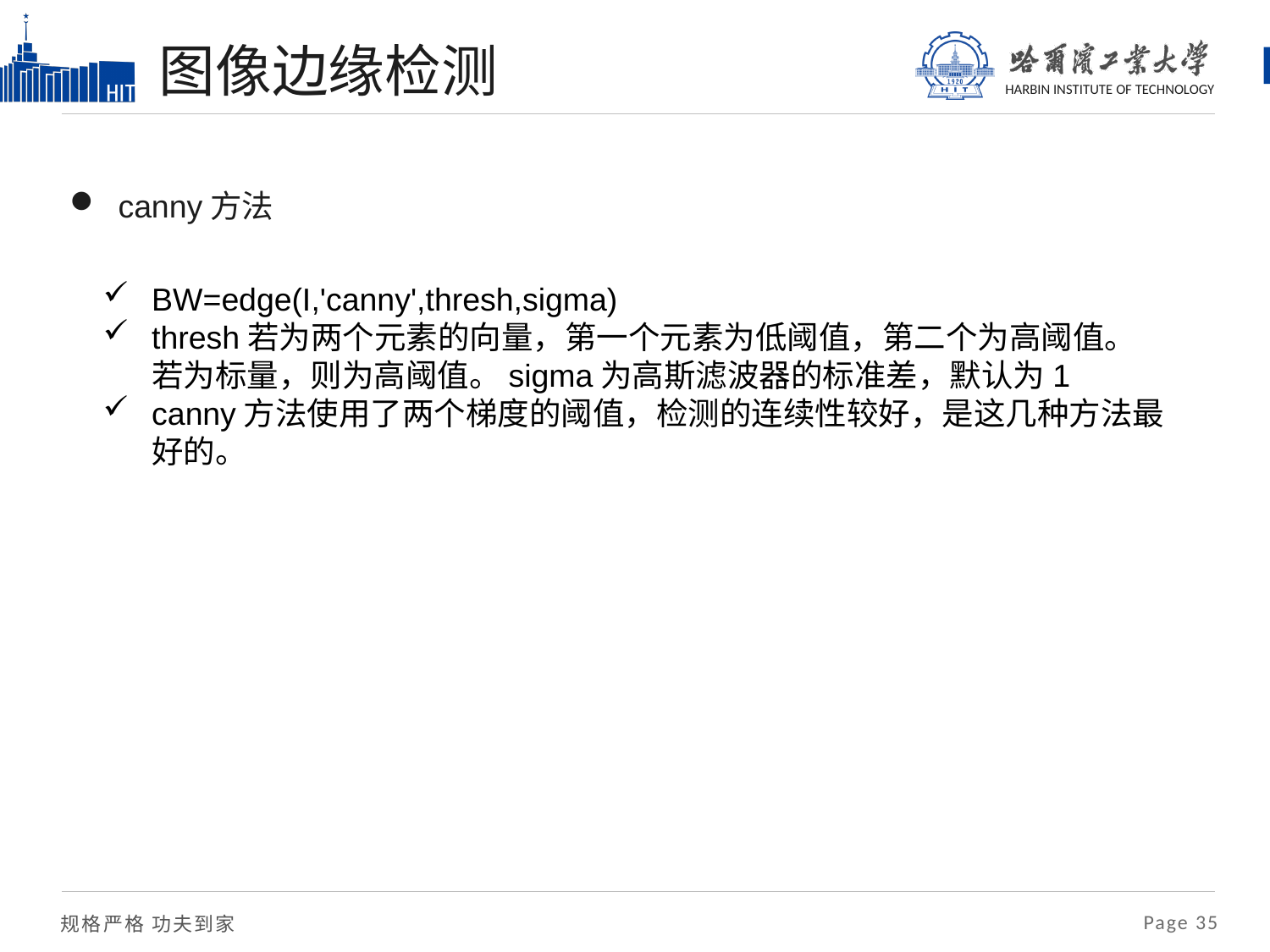

# 图像边缘检测
canny方法

BW=edge(I,'canny',thresh,sigma)
thresh若为两个元素的向量，第一个元素为低阈值，第二个为高阈值。若为标量，则为高阈值。sigma为高斯滤波器的标准差，默认为1
canny方法使用了两个梯度的阈值，检测的连续性较好，是这几种方法最好的。